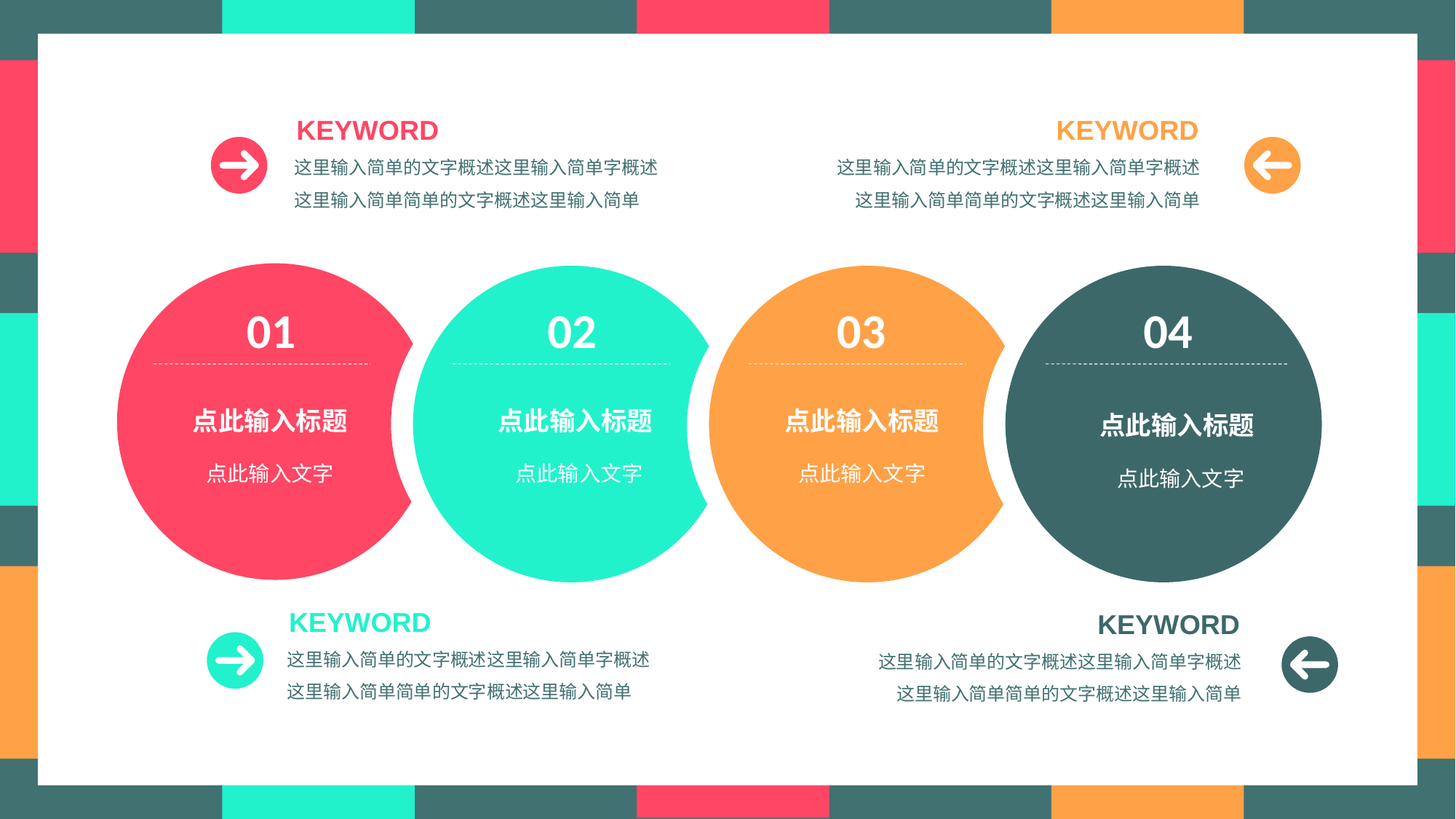

KEYWORD
KEYWORD

这里输入简单的文字概述这里输入简单字概述这里输入简单简单的文字概述这里输入简单
这里输入简单的文字概述这里输入简单字概述这里输入简单简单的文字概述这里输入简单

01
02
03
04

点此输入标题
点此输入标题
点此输入标题
点此输入标题
点此输入文字
点此输入文字
点此输入文字
点此输入文字

KEYWORD
KEYWORD
这里输入简单的文字概述这里输入简单字概述这里输入简单简单的文字概述这里输入简单

这里输入简单的文字概述这里输入简单字概述这里输入简单简单的文字概述这里输入简单